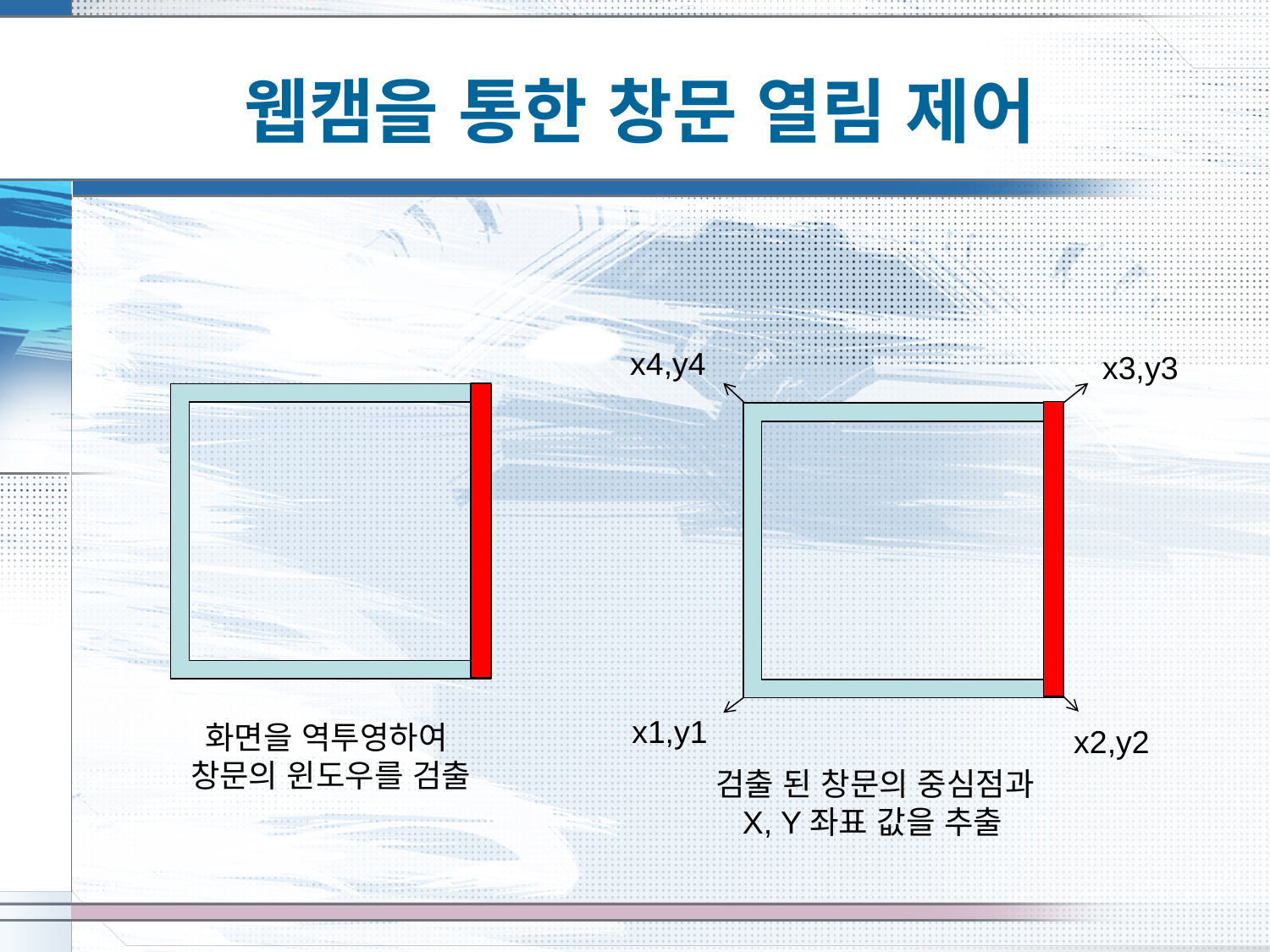

# 웹캠을 통한 창문 열림 제어
x4,y4
x3,y3

x1,y1
화면을 역투영하여
창문의 윈도우를 검출
x2,y2
검출 된 창문의 중심점과
   X, Y좌표 값을 추출